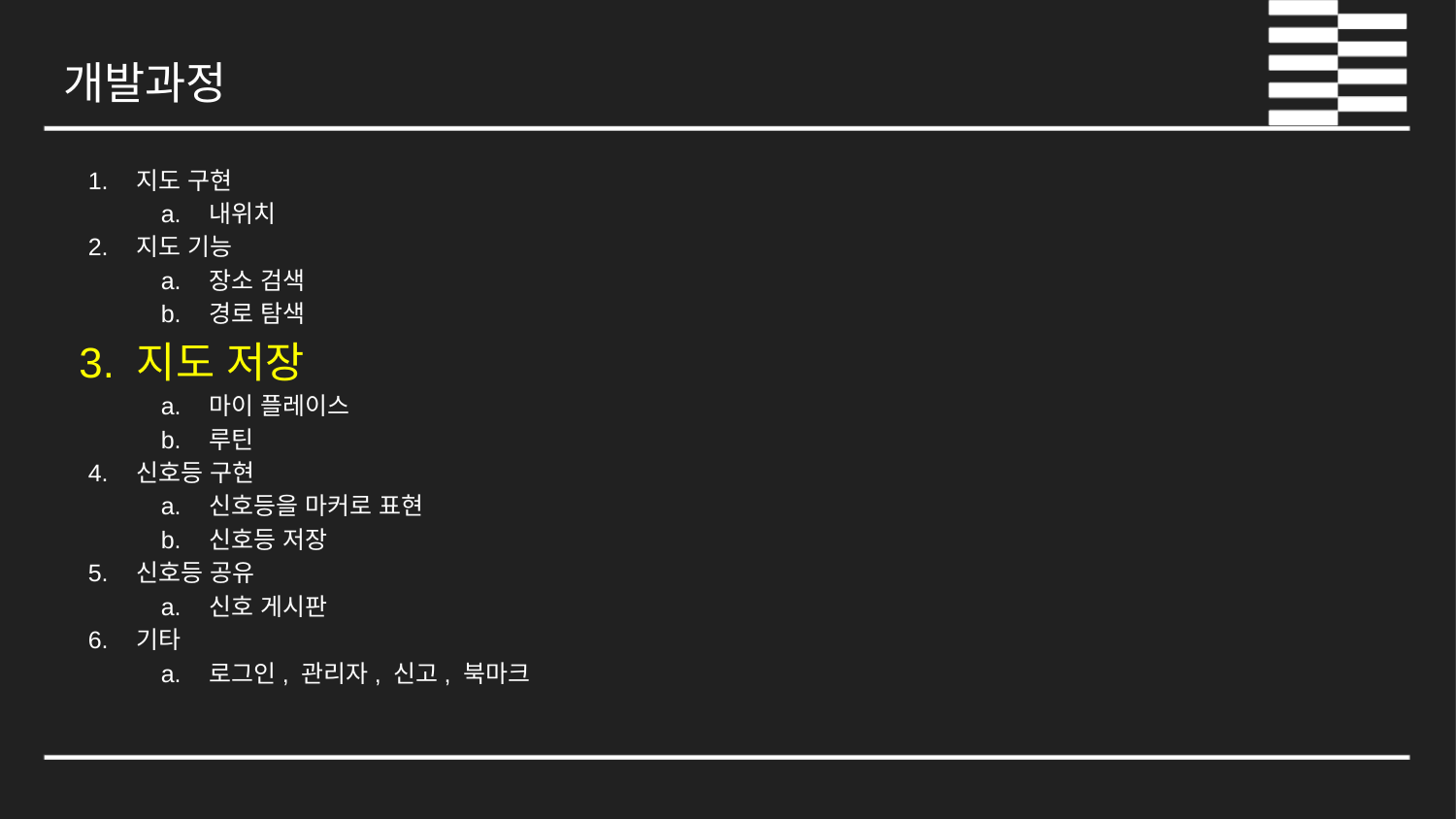

개발과정
지도 구현
내위치
지도 기능
장소 검색
경로 탐색
지도 저장
마이 플레이스
루틴
신호등 구현
신호등을 마커로 표현
신호등 저장
신호등 공유
신호 게시판
기타
로그인, 관리자, 신고, 북마크